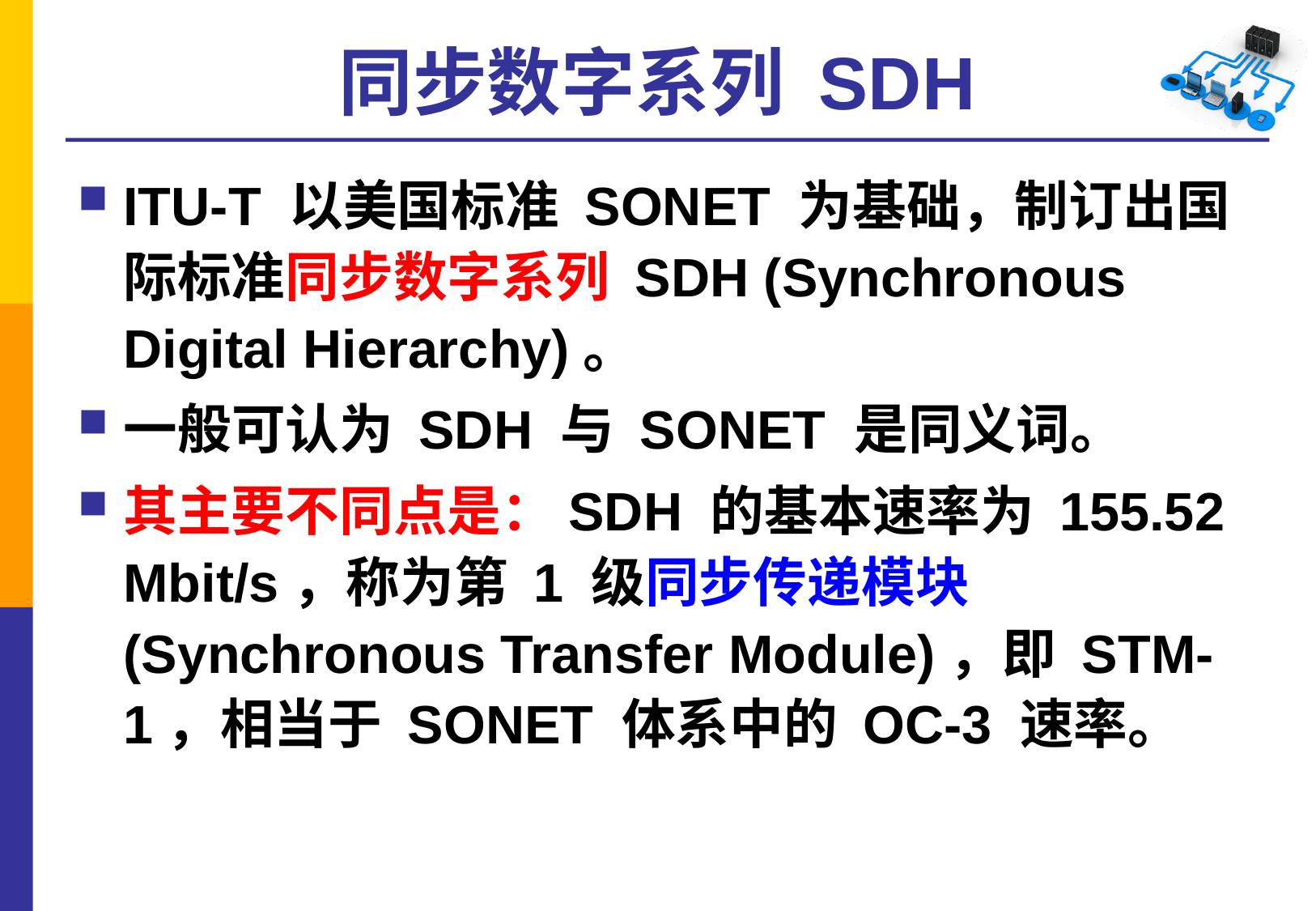

# 同步数字系列 SDH
ITU-T 以美国标准 SONET 为基础，制订出国际标准同步数字系列 SDH (Synchronous Digital Hierarchy)。
一般可认为 SDH 与 SONET 是同义词。
其主要不同点是：SDH 的基本速率为 155.52 Mbit/s，称为第 1 级同步传递模块 (Synchronous Transfer Module)，即 STM-1，相当于 SONET 体系中的 OC-3 速率。